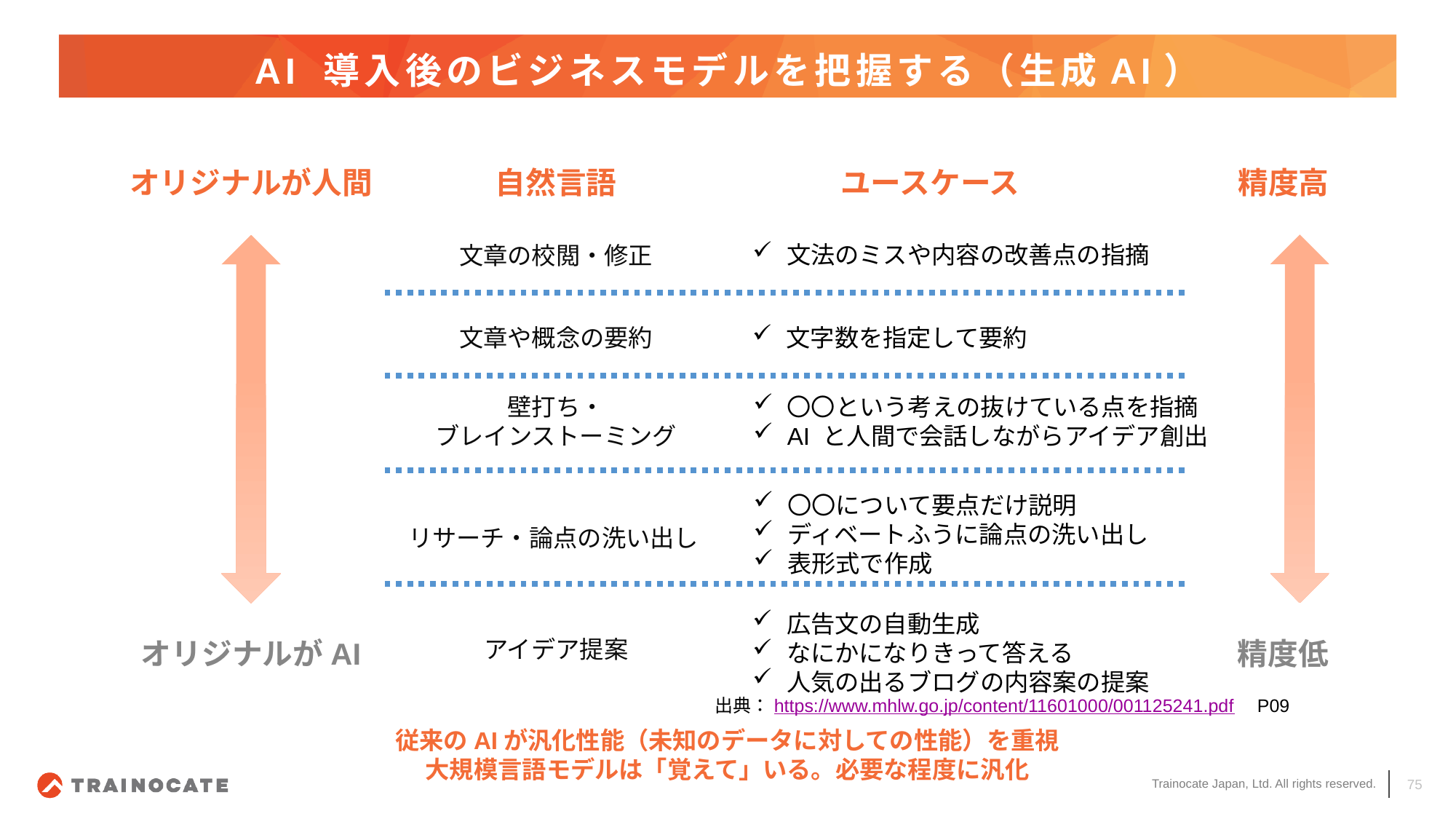

# AI 導入後のビジネスモデルを把握する（生成AI）
ユースケース
精度高
オリジナルが人間
自然言語
文法のミスや内容の改善点の指摘

文章の校閲・修正
文字数を指定して要約
文章や概念の要約
〇〇という考えの抜けている点を指摘
AI と人間で会話しながらアイデア創出
壁打ち・
ブレインストーミング
〇〇について要点だけ説明
ディベートふうに論点の洗い出し
表形式で作成
リサーチ・論点の洗い出し
広告文の自動生成
なにかになりきって答える
人気の出るブログの内容案の提案
アイデア提案
精度低
オリジナルがAI
出典：https://www.mhlw.go.jp/content/11601000/001125241.pdf　P09
従来のAIが汎化性能（未知のデータに対しての性能）を重視
大規模言語モデルは「覚えて」いる。必要な程度に汎化
75